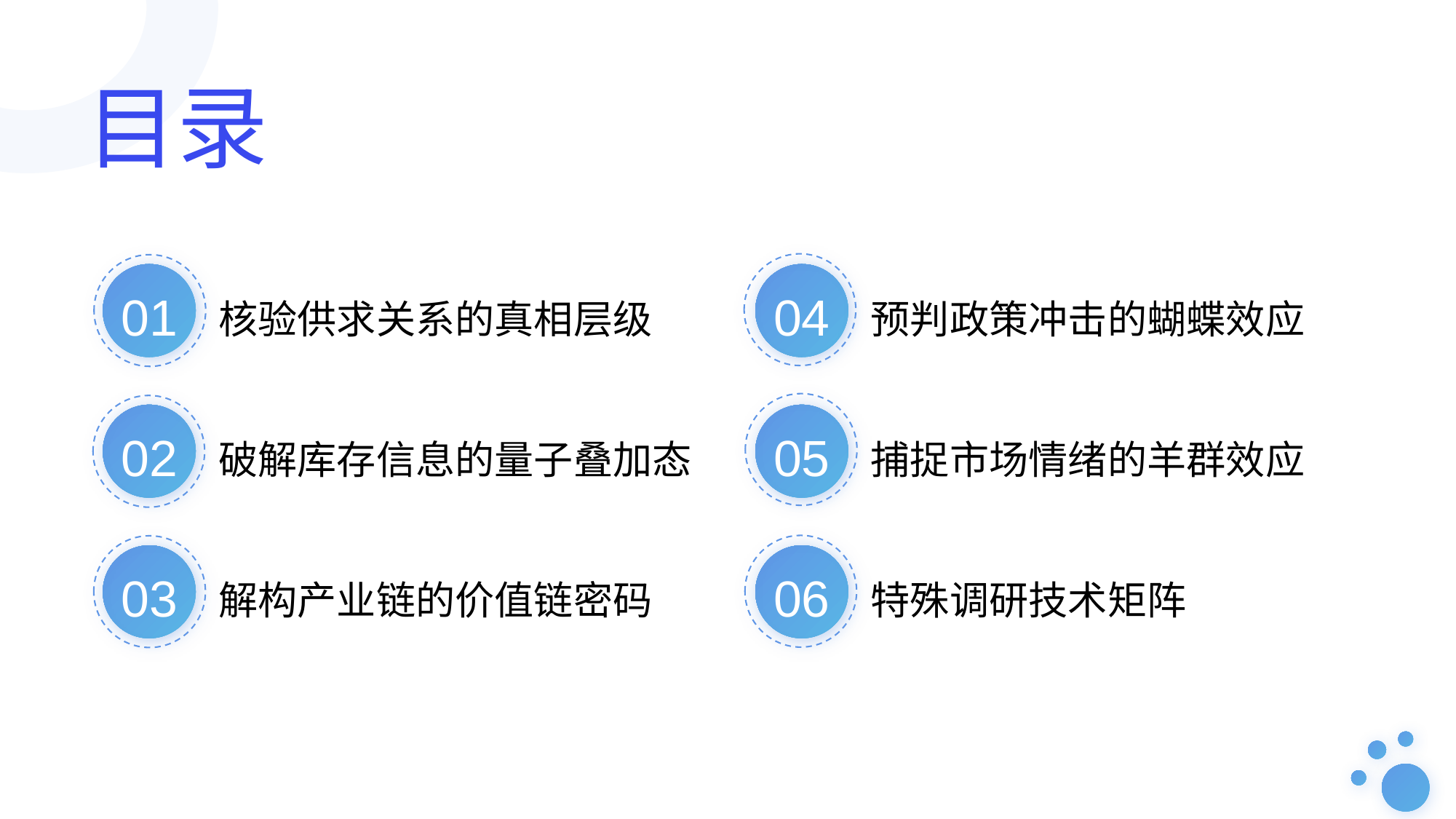

目录

核验供求关系的真相层级
预判政策冲击的蝴蝶效应

01
04

破解库存信息的量子叠加态
捕捉市场情绪的羊群效应

02
05

解构产业链的价值链密码
特殊调研技术矩阵

03
06